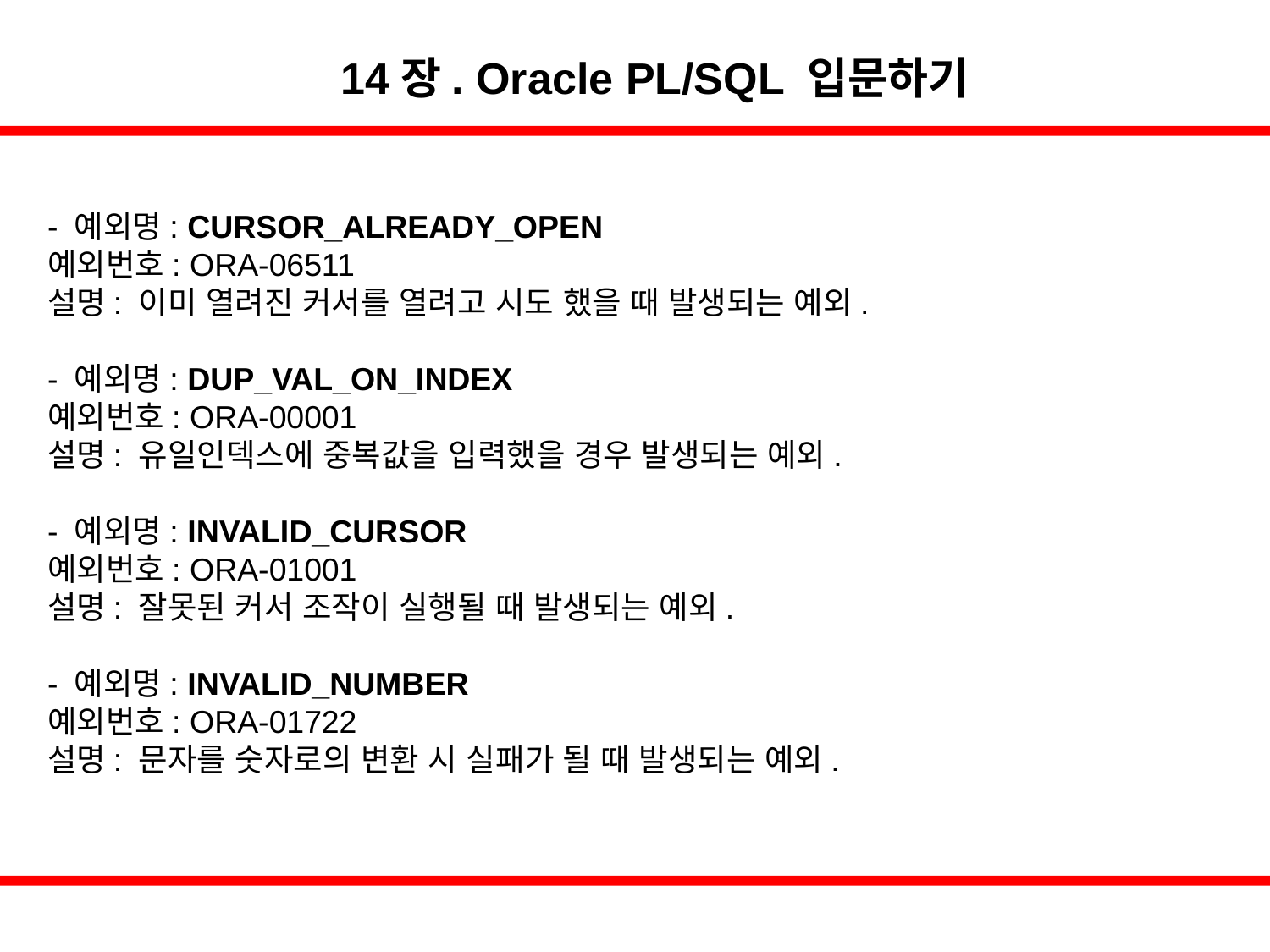

14장. Oracle PL/SQL 입문하기

- 예외명: CURSOR_ALREADY_OPEN
예외번호: ORA-06511
설명: 이미 열려진 커서를 열려고 시도 했을 때 발생되는 예외.

- 예외명: DUP_VAL_ON_INDEX
예외번호: ORA-00001
설명: 유일인덱스에 중복값을 입력했을 경우 발생되는 예외.

- 예외명: INVALID_CURSOR
예외번호: ORA-01001
설명: 잘못된 커서 조작이 실행될 때 발생되는 예외.

- 예외명: INVALID_NUMBER
예외번호: ORA-01722
설명: 문자를 숫자로의 변환 시 실패가 될 때 발생되는 예외.